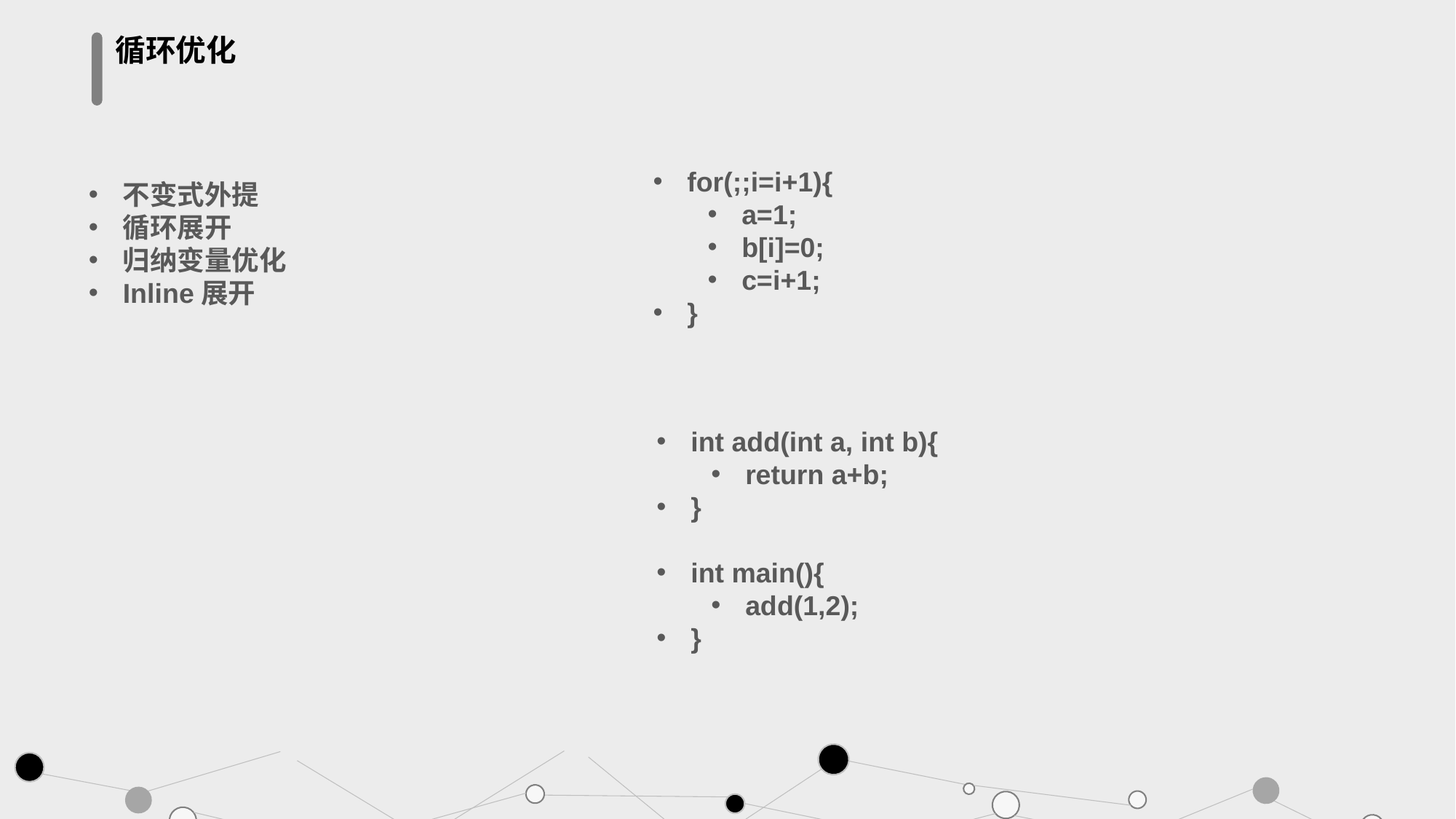

循环优化

for(;;i=i+1){
a=1;
b[i]=0;
c=i+1;
}
不变式外提
循环展开
归纳变量优化
Inline展开
int add(int a, int b){
return a+b;
}

int main(){
add(1,2);
}